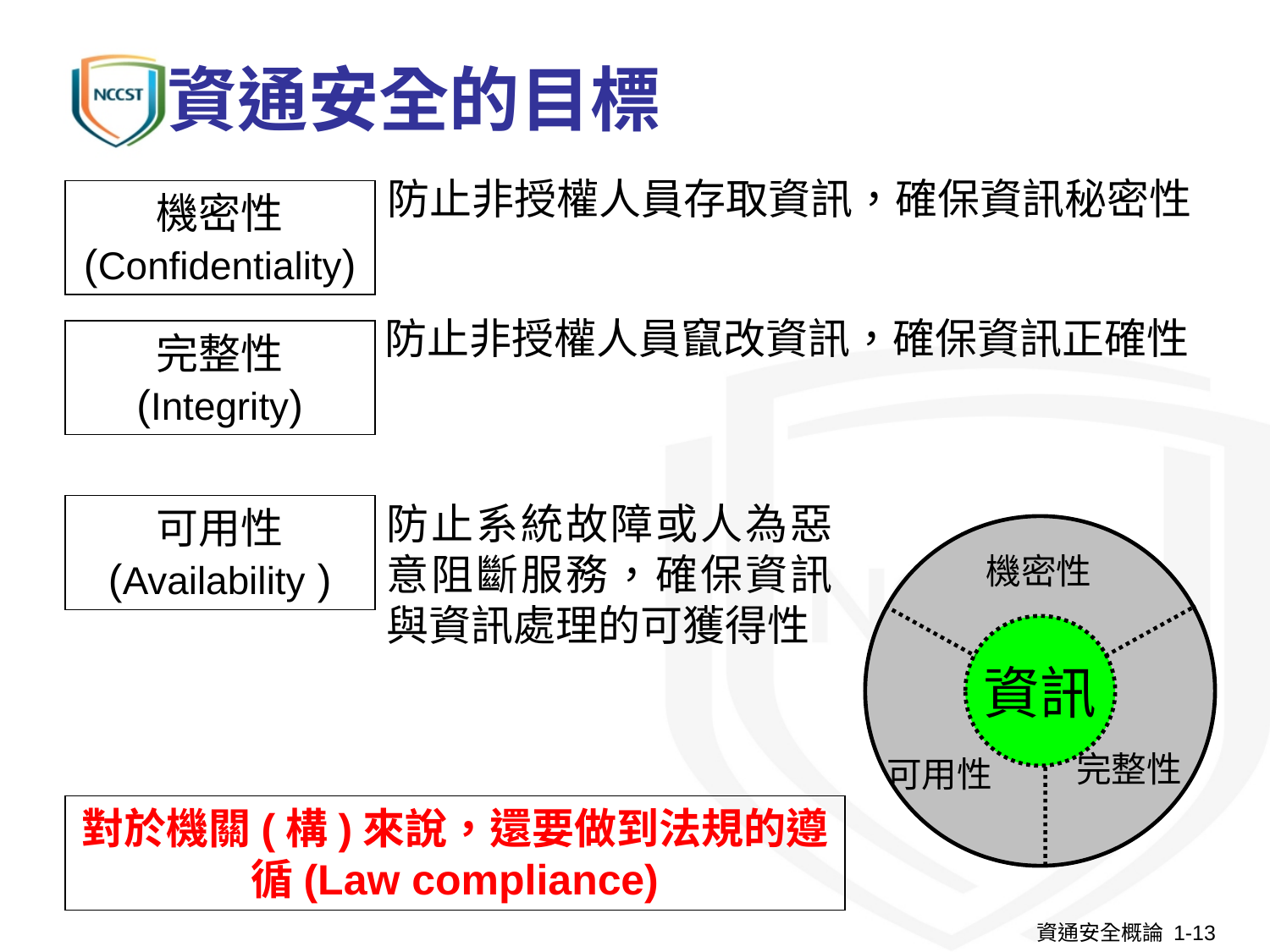

# 資通安全的目標
防止非授權人員存取資訊，確保資訊秘密性
機密性
(Confidentiality)
防止非授權人員竄改資訊，確保資訊正確性
完整性
(Integrity)
防止系統故障或人為惡意阻斷服務，確保資訊與資訊處理的可獲得性
可用性
(Availability )

機密性

資訊
完整性
可用性

對於機關(構)來說，還要做到法規的遵循(Law compliance)